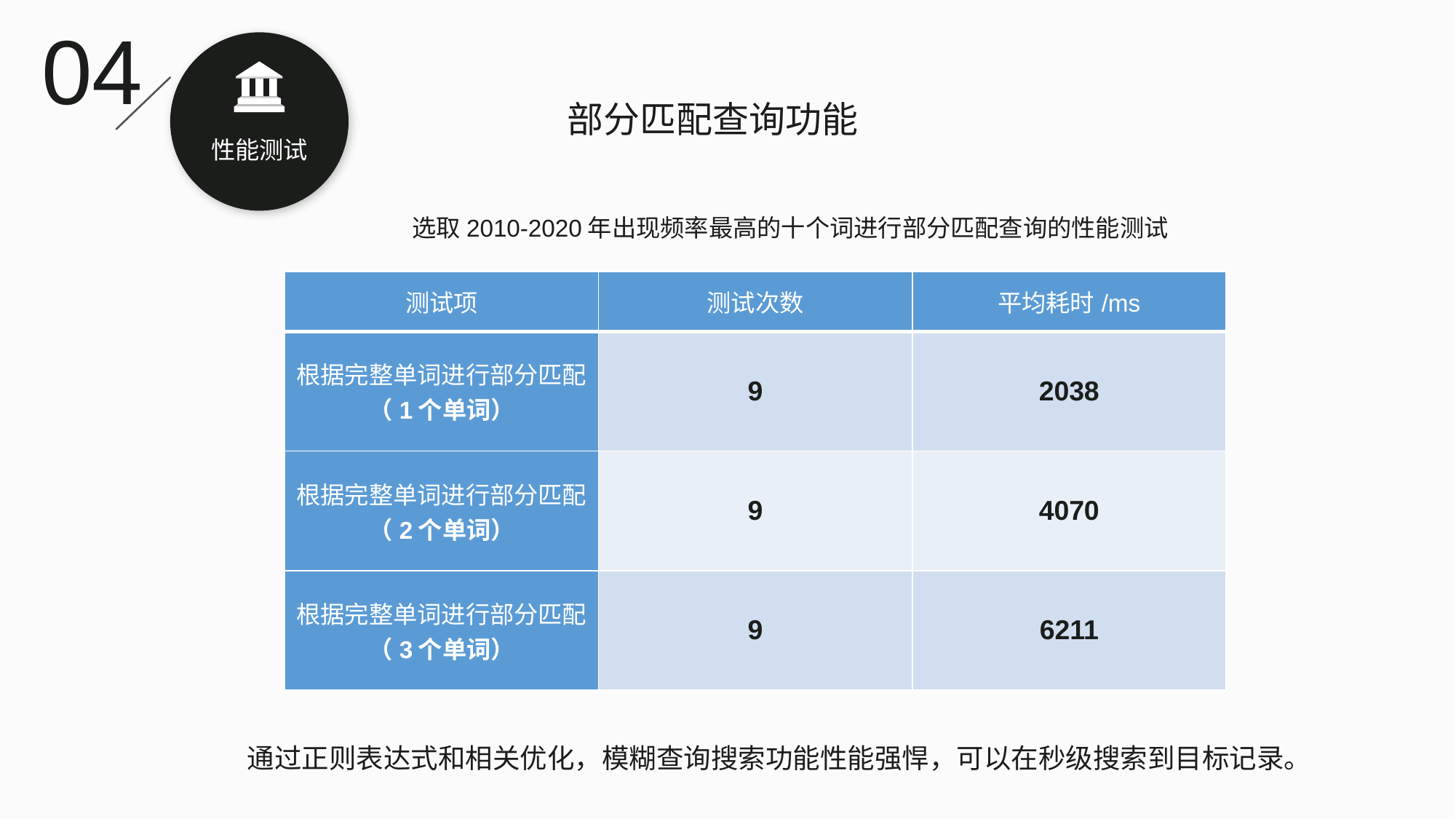

04

   部分匹配查询功能
性能测试
算法实现
选取2010-2020年出现频率最高的十个词进行部分匹配查询的性能测试

| 测试项 | 测试次数 | 平均耗时/ms |
| --- | --- | --- |
| 根据完整单词进行部分匹配（1个单词） | 9 | 2038 |
| 根据完整单词进行部分匹配（2个单词） | 9 | 4070 |
| 根据完整单词进行部分匹配（3个单词） | 9 | 6211 |

通过正则表达式和相关优化，模糊查询搜索功能性能强悍，可以在秒级搜索到目标记录。